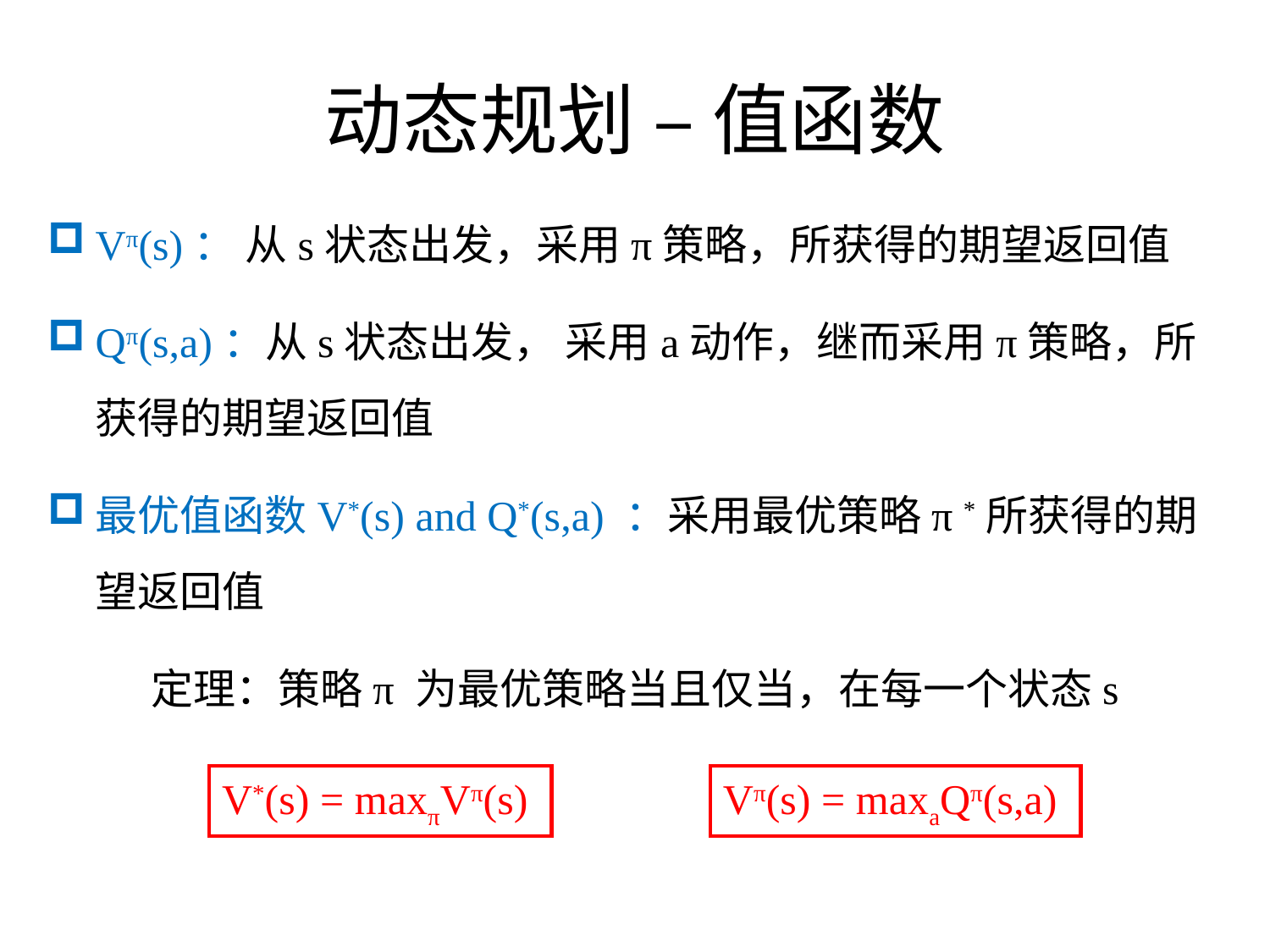

# 动态规划 – 值函数
Vπ(s)： 从s状态出发，采用π策略，所获得的期望返回值
Qπ(s,a)：从s状态出发， 采用a动作，继而采用π策略，所获得的期望返回值
最优值函数V*(s) and Q*(s,a) ：采用最优策略π *所获得的期望返回值
定理：策略π 为最优策略当且仅当，在每一个状态s

V*(s) = maxπVπ(s)
Vπ(s) = maxaQπ(s,a)